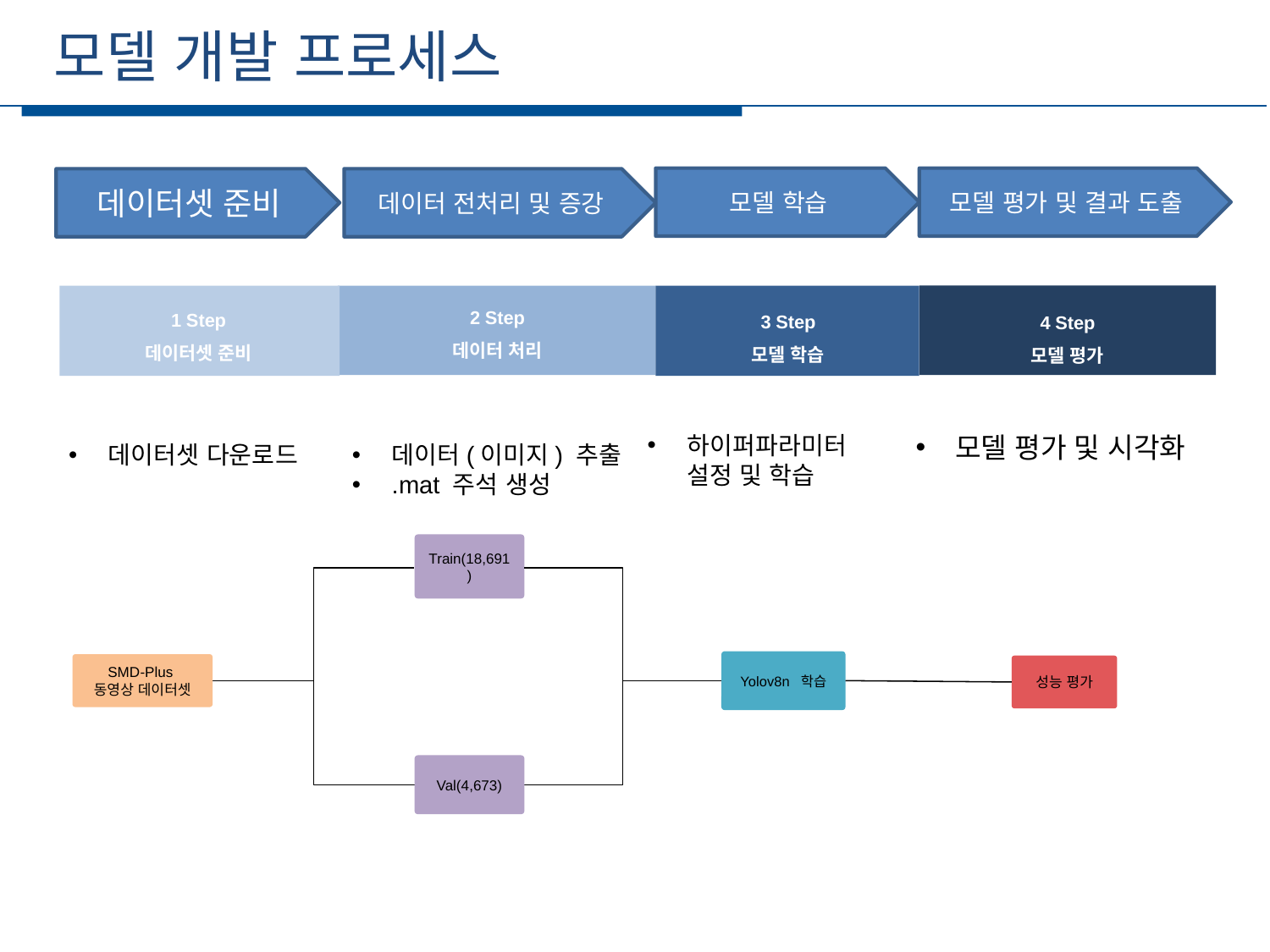

모델 개발 프로세스
세부일정

모델 학습
모델 평가 및 결과 도출
데이터셋 준비
데이터 전처리 및 증강

1 Step
데이터셋 준비
2 Step
데이터 처리
3 Step
모델 학습
4 Step
모델 평가
하이퍼파라미터
설정 및 학습
모델 평가 및 시각화
데이터셋 다운로드
데이터(이미지) 추출
.mat 주석 생성
Train(18,691)
Yolov8n  학습
SMD-Plus
동영상 데이터셋
성능 평가
Val(4,673)